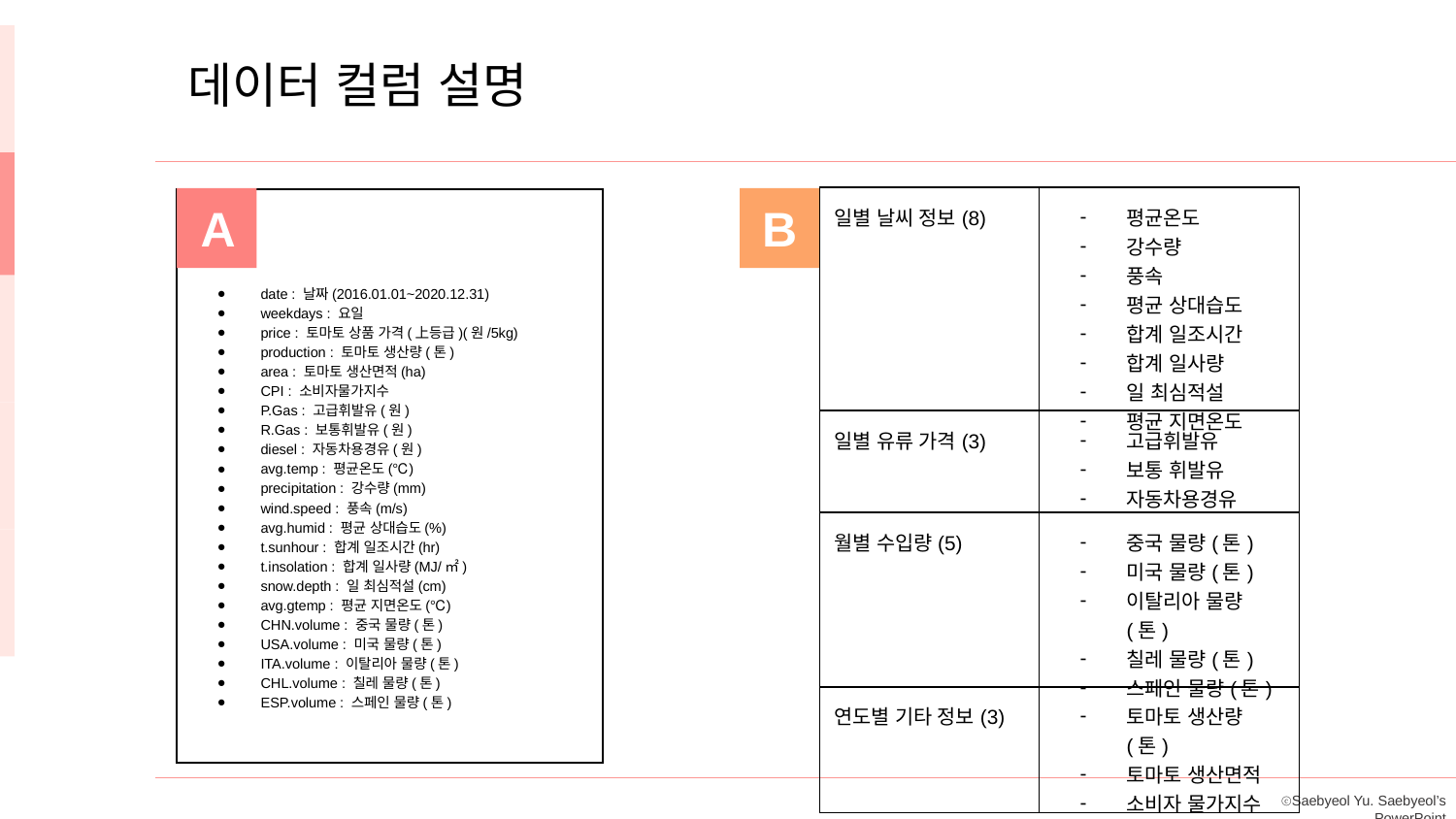

데이터 컬럼 설명

| 일별 날씨 정보(8) | 평균온도 강수량 풍속 평균 상대습도 합계 일조시간 합계 일사량 일 최심적설 평균 지면온도 |
| --- | --- |
| 일별 유류 가격(3) | 고급휘발유 보통 휘발유 자동차용경유 |
| 월별 수입량(5) | 중국 물량(톤) 미국 물량(톤) 이탈리아 물량(톤) 칠레 물량(톤) 스페인 물량(톤) |
| 연도별 기타 정보(3) | 토마토 생산량(톤) 토마토 생산면적 소비자 물가지수 |

A

B

date : 날짜(2016.01.01~2020.12.31)
weekdays : 요일
price : 토마토 상품 가격(上등급)(원/5kg)
production : 토마토 생산량(톤)
area : 토마토 생산면적(ha)
CPI : 소비자물가지수
P.Gas : 고급휘발유(원)
R.Gas : 보통휘발유(원)
diesel : 자동차용경유(원)
avg.temp : 평균온도(℃)
precipitation : 강수량(mm)
wind.speed : 풍속(m/s)
avg.humid : 평균 상대습도(%)
t.sunhour : 합계 일조시간(hr)
t.insolation : 합계 일사량(MJ/㎡)
snow.depth : 일 최심적설(cm)
avg.gtemp : 평균 지면온도(℃)
CHN.volume : 중국 물량(톤)
USA.volume : 미국 물량(톤)
ITA.volume : 이탈리아 물량(톤)
CHL.volume : 칠레 물량(톤)
ESP.volume : 스페인 물량(톤)